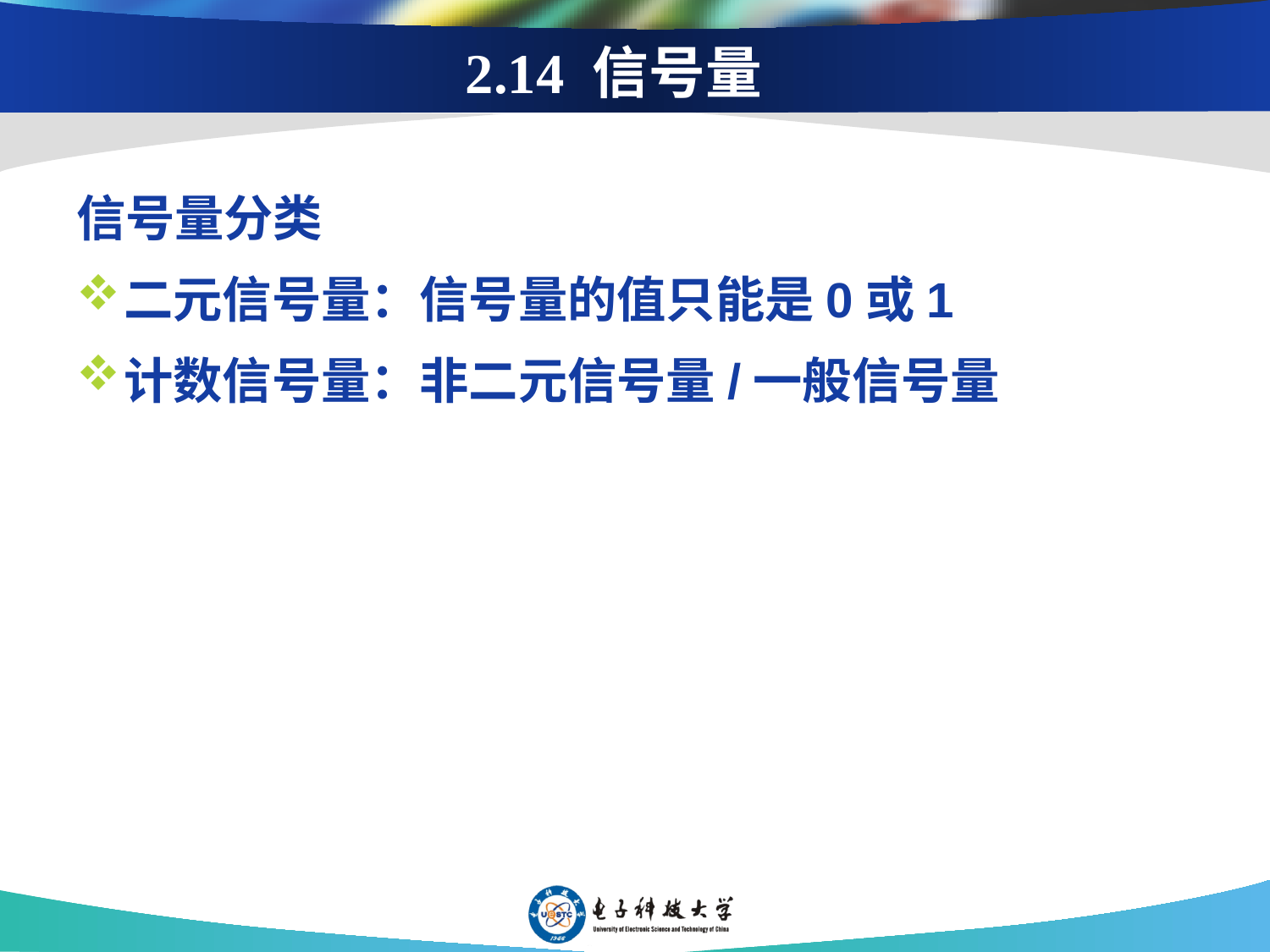

# 2.14 信号量
信号量分类
二元信号量：信号量的值只能是0或1
计数信号量：非二元信号量/一般信号量